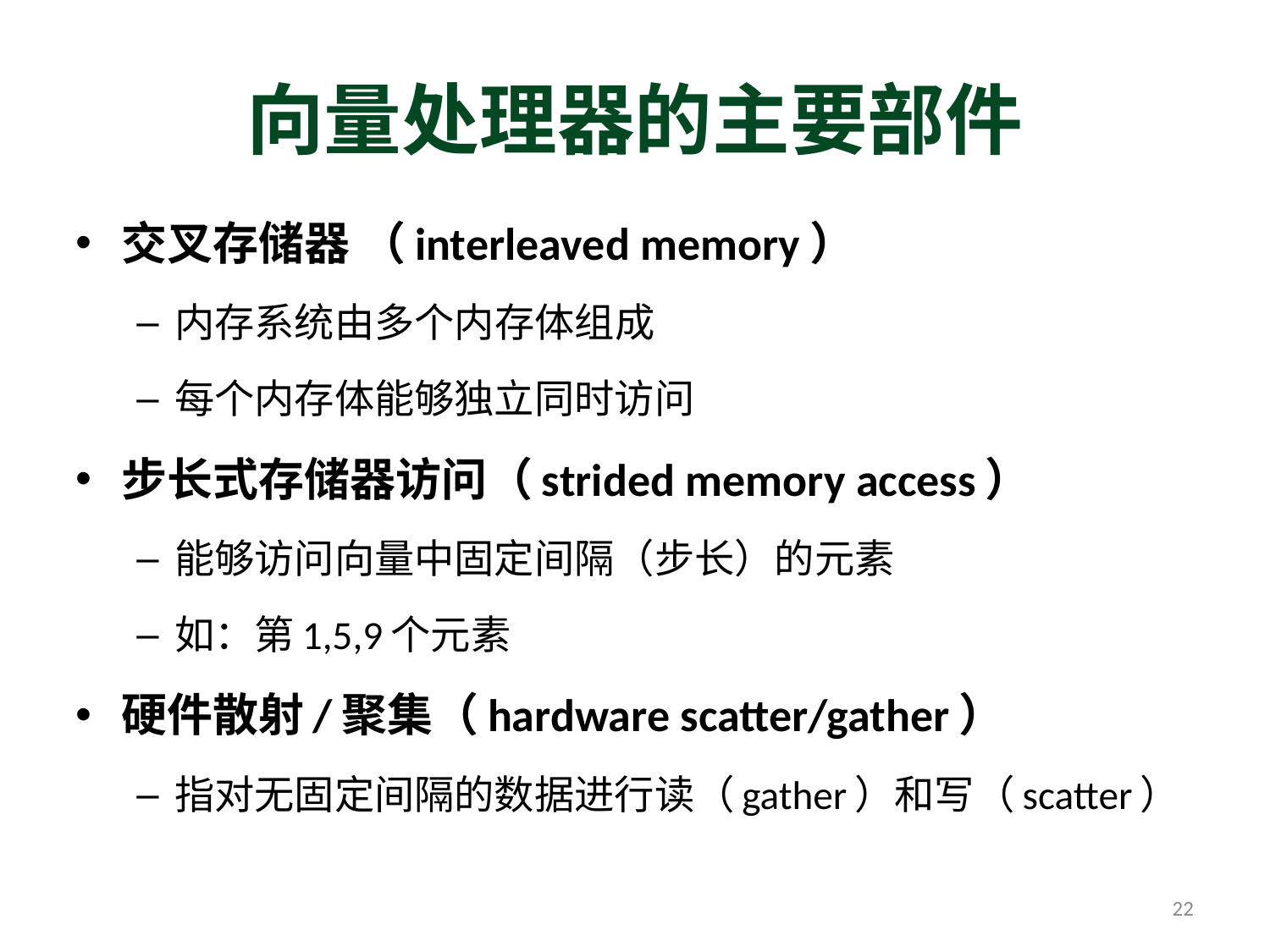

# 向量处理器的主要部件
交叉存储器 （interleaved memory）
内存系统由多个内存体组成
每个内存体能够独立同时访问
步长式存储器访问（strided memory access）
能够访问向量中固定间隔（步长）的元素
如：第1,5,9个元素
硬件散射/聚集（hardware scatter/gather）
指对无固定间隔的数据进行读（gather）和写（scatter）
22